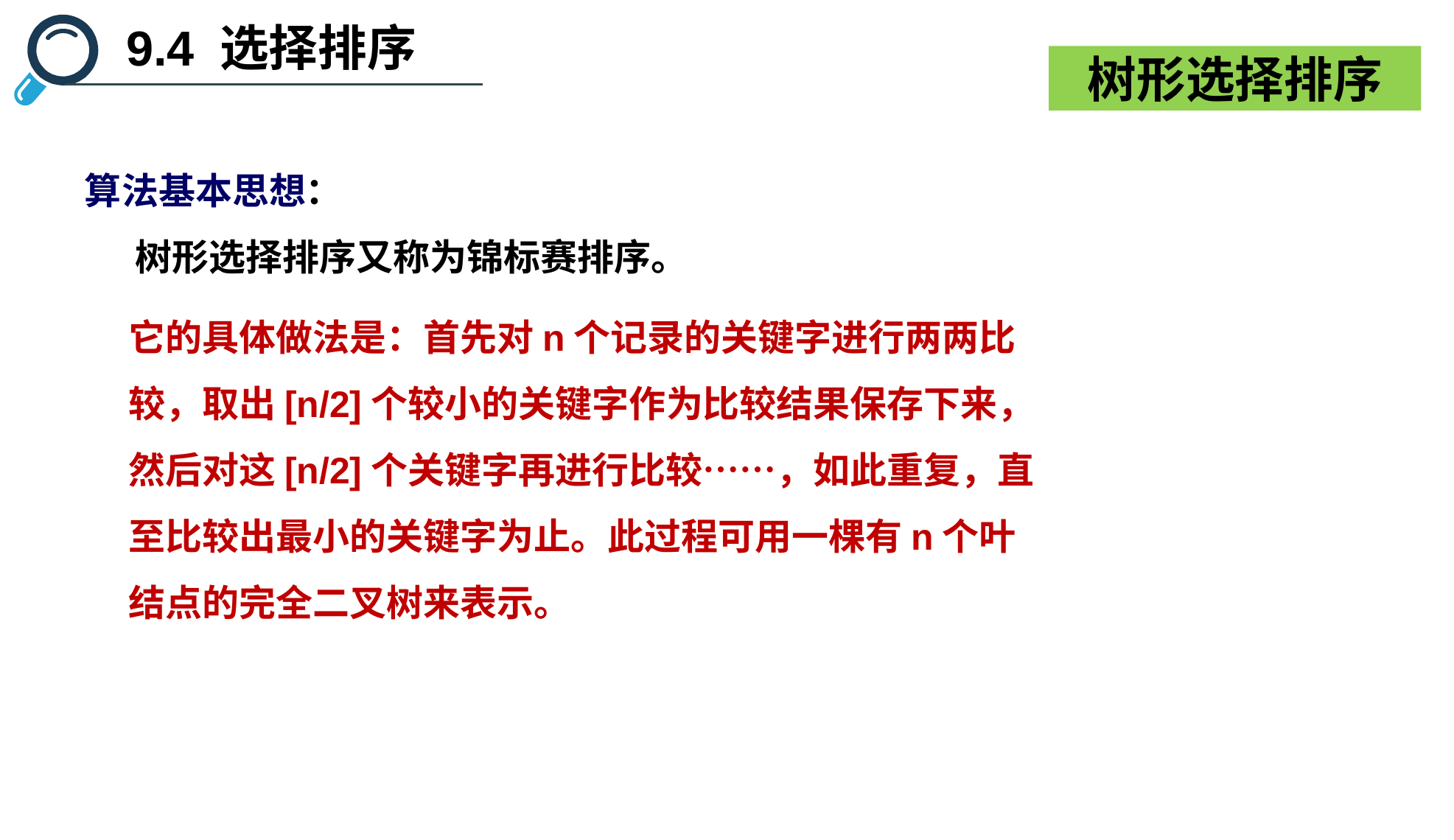

9.4 选择排序
树形选择排序
算法基本思想：
     树形选择排序又称为锦标赛排序。

它的具体做法是：首先对n个记录的关键字进行两两比较，取出[n/2]个较小的关键字作为比较结果保存下来，然后对这[n/2]个关键字再进行比较……，如此重复，直至比较出最小的关键字为止。此过程可用一棵有n个叶结点的完全二叉树来表示。